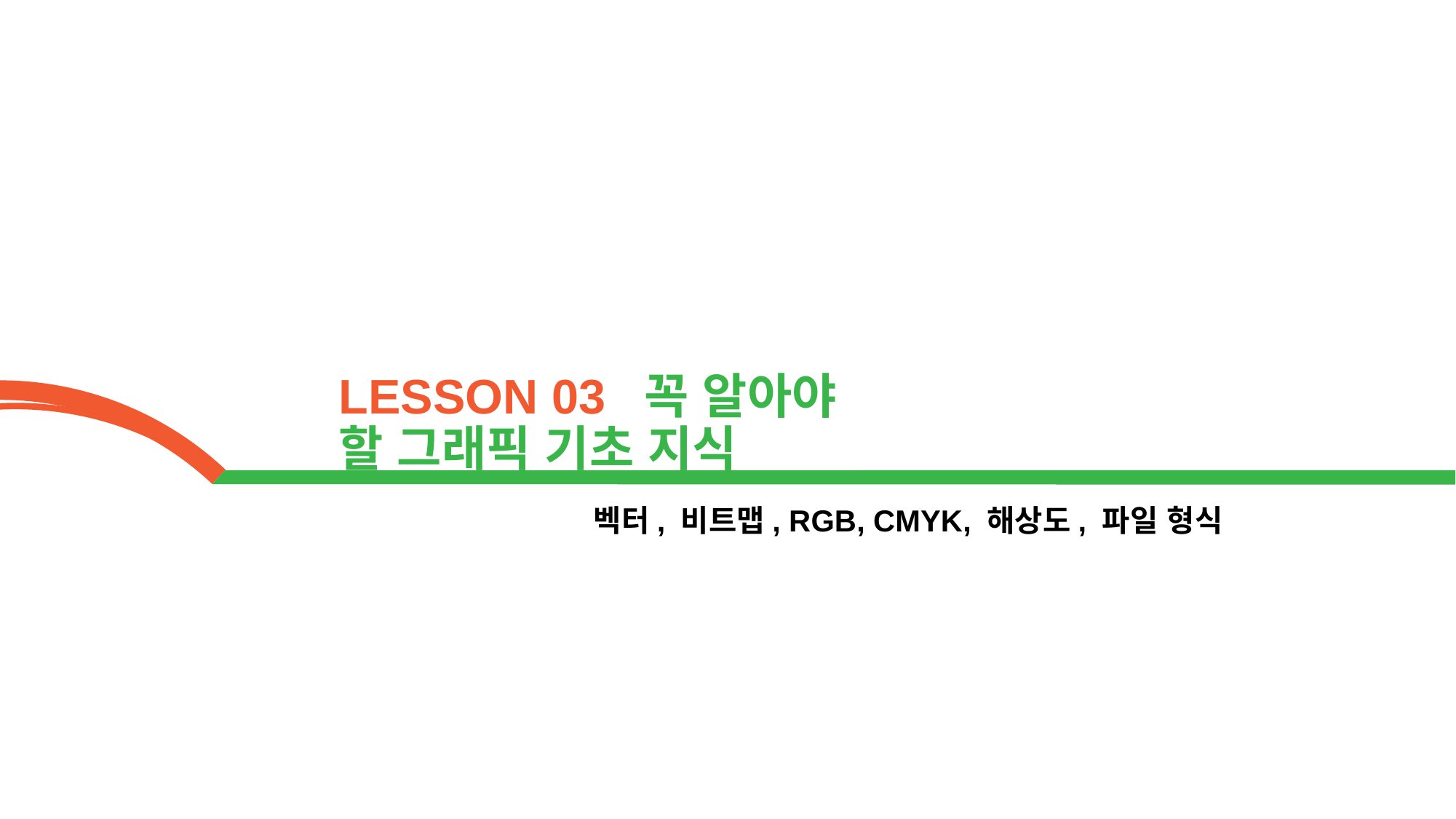

LESSON 03  꼭 알아야 할 그래픽 기초 지식
벡터, 비트맵, RGB, CMYK, 해상도, 파일 형식